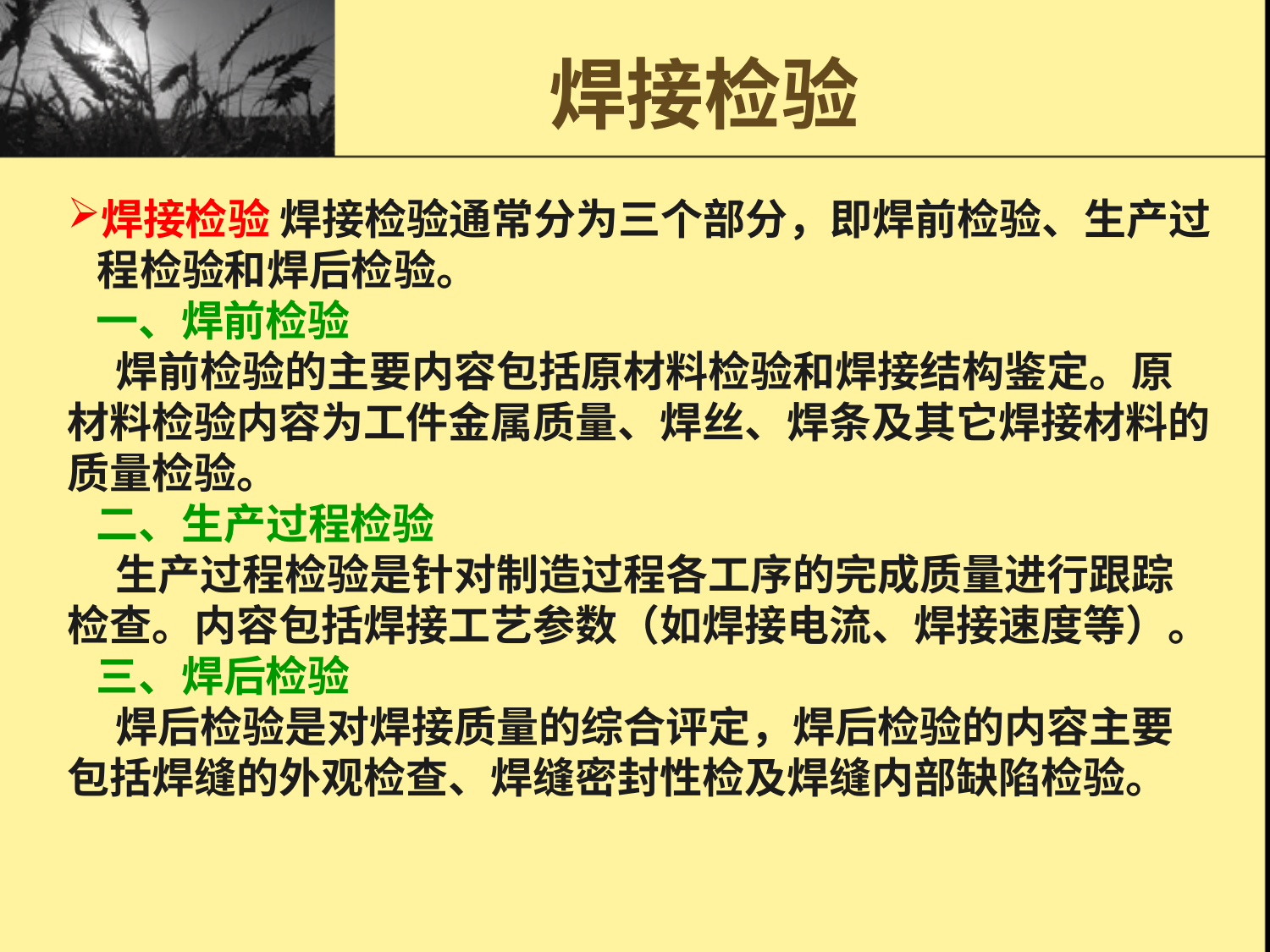

# 焊接检验
焊接检验 焊接检验通常分为三个部分，即焊前检验、生产过程检验和焊后检验。
  一、焊前检验
    焊前检验的主要内容包括原材料检验和焊接结构鉴定。原材料检验内容为工件金属质量、焊丝、焊条及其它焊接材料的质量检验。
  二、生产过程检验
    生产过程检验是针对制造过程各工序的完成质量进行跟踪检查。内容包括焊接工艺参数（如焊接电流、焊接速度等）。
  三、焊后检验
    焊后检验是对焊接质量的综合评定，焊后检验的内容主要包括焊缝的外观检查、焊缝密封性检及焊缝内部缺陷检验。